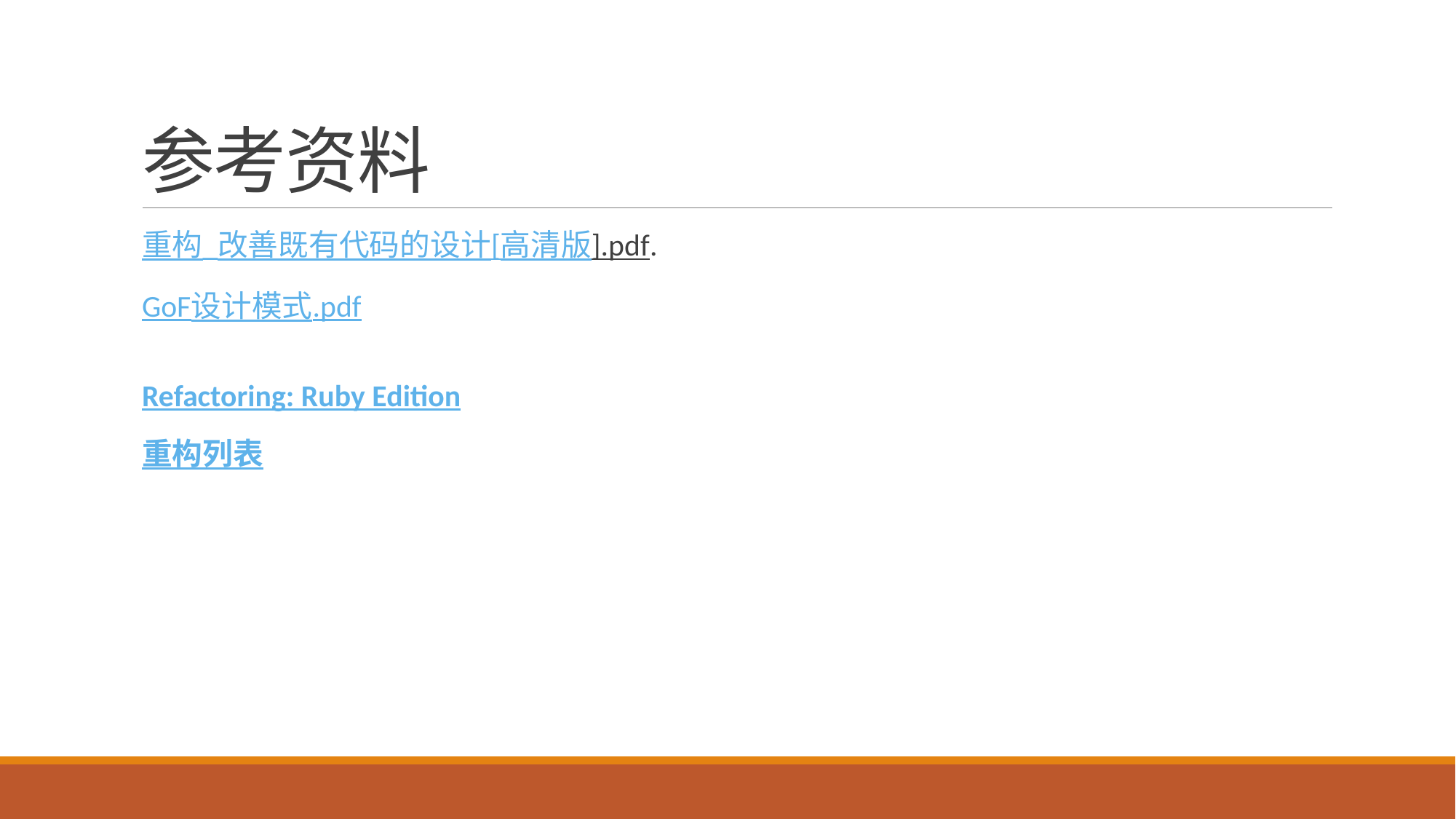

# 参考资料
重构_改善既有代码的设计[高清版].pdf.
GoF设计模式.pdf
Refactoring: Ruby Edition
重构列表